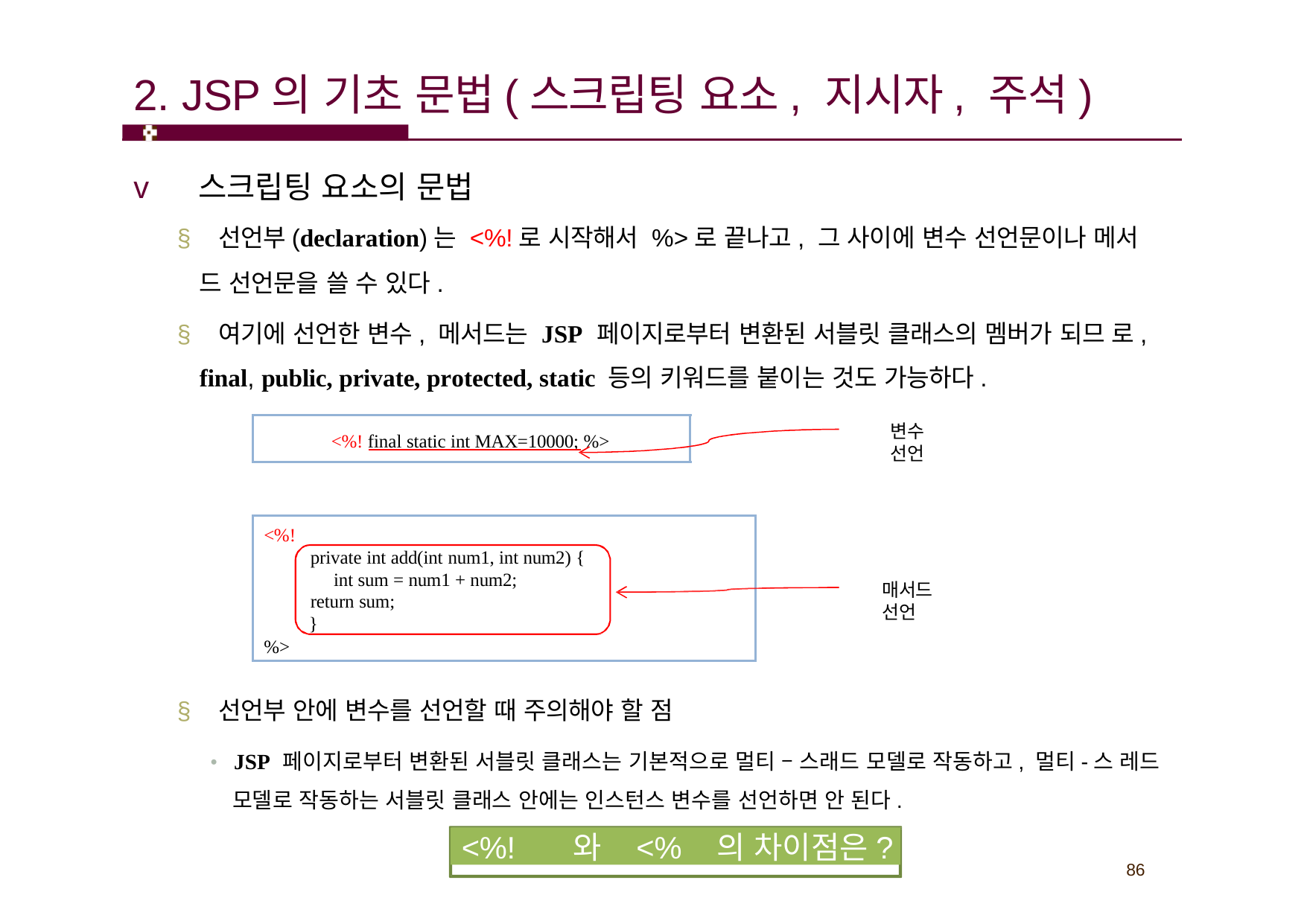

# 2. JSP의 기초 문법(스크립팅 요소, 지시자, 주석)

v  스크립팅 요소의 문법
§  선언부(declaration)는 <%!로 시작해서 %>로 끝나고, 그 사이에 변수 선언문이나 메서 드 선언문을 쓸 수 있다.
§  여기에 선언한 변수, 메서드는 JSP 페이지로부터 변환된 서블릿 클래스의 멤버가 되므 로, final, public, private, protected, static 등의 키워드를 붙이는 것도 가능하다.

변수 선언

<%! final static int MAX=10000; %>

<%!

private int add(int num1, int num2) { int sum = num1 + num2;
return sum;
}
매서드 선언

%>

§  선언부 안에 변수를 선언할 때 주의해야 할 점
•   JSP 페이지로부터 변환된 서블릿 클래스는 기본적으로 멀티 – 스래드 모델로 작동하고, 멀티-스 레드 모델로 작동하는 서블릿 클래스 안에는 인스턴스 변수를 선언하면 안 된다.

<%!	와	<%	의 차이점은?
86